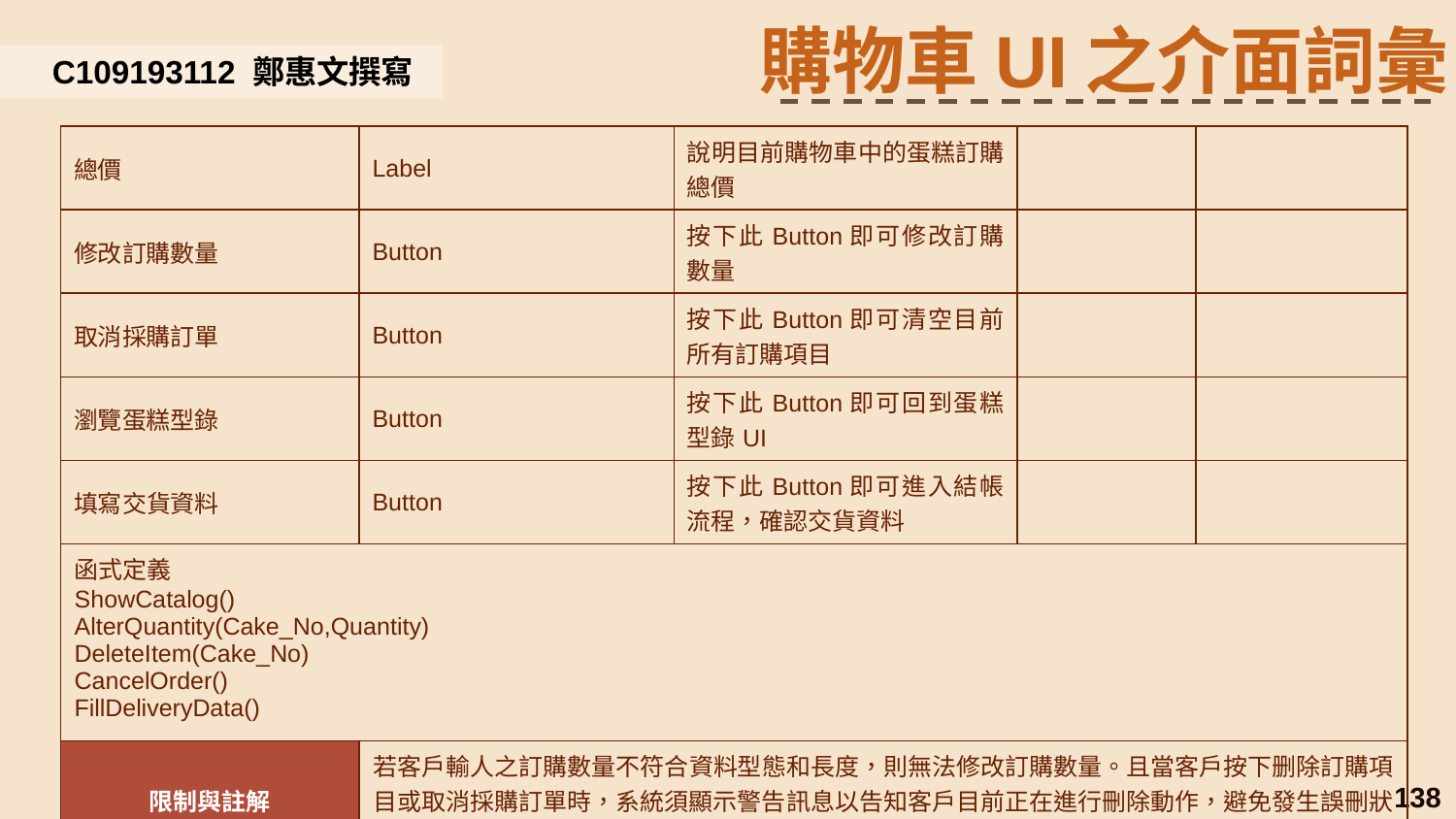

購物車UI之介面詞彙

C109193112 鄭惠文撰寫
| 總價 | Label | 說明目前購物車中的蛋糕訂購總價 |  |  |
| --- | --- | --- | --- | --- |
| 修改訂購數量 | Button | 按下此Button即可修改訂購數量 |  |  |
| 取消採購訂單 | Button | 按下此Button即可清空目前所有訂購項目 |  |  |
| 瀏覽蛋糕型錄 | Button | 按下此Button即可回到蛋糕型錄UI |  |  |
| 填寫交貨資料 | Button | 按下此Button即可進入結帳流程，確認交貨資料 |  |  |
| 函式定義 ShowCatalog() AlterQuantity(Cake\_No,Quantity) DeleteItem(Cake\_No) CancelOrder() FillDeliveryData() | Label | 說明目前各訂購項目之小計 |  |  |
| 限制與註解 | 若客戶輸人之訂購數量不符合資料型態和長度，則無法修改訂購數量。且當客戶按下删除訂購項目或取消採購訂單時，系統須顯示警告訊息以告知客戶目前正在進行刪除動作，避免發生誤刪狀況 |  |  |  |
138